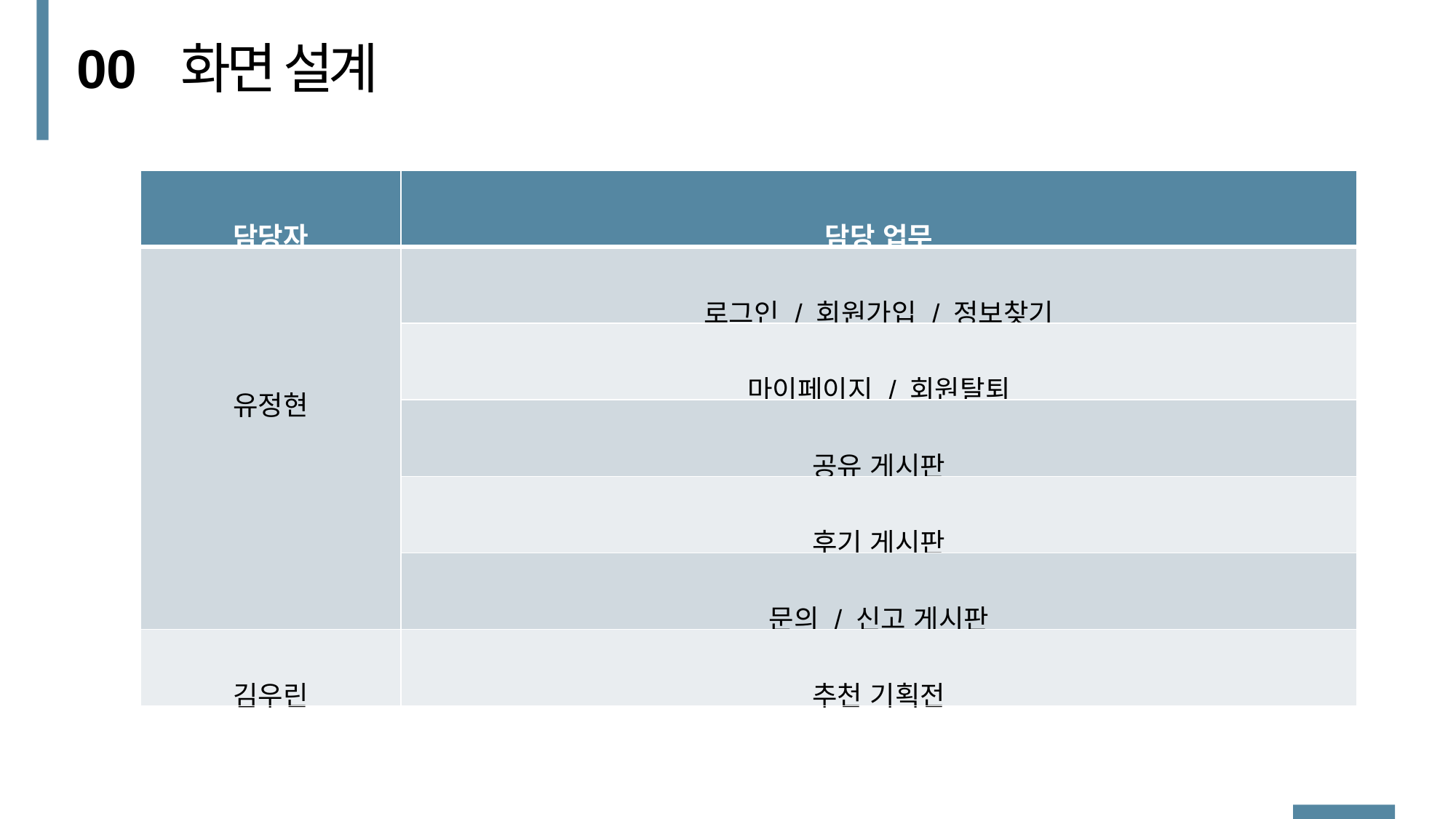

00
화면 설계
| 담당자 | 담당 업무 |
| --- | --- |
| 유정현 | 로그인 / 회원가입 / 정보찾기 |
|  | 마이페이지 / 회원탈퇴 |
|  | 공유 게시판 |
|  | 후기 게시판 |
|  | 문의 / 신고 게시판 |
| 김우린 | 추천 기획전 |